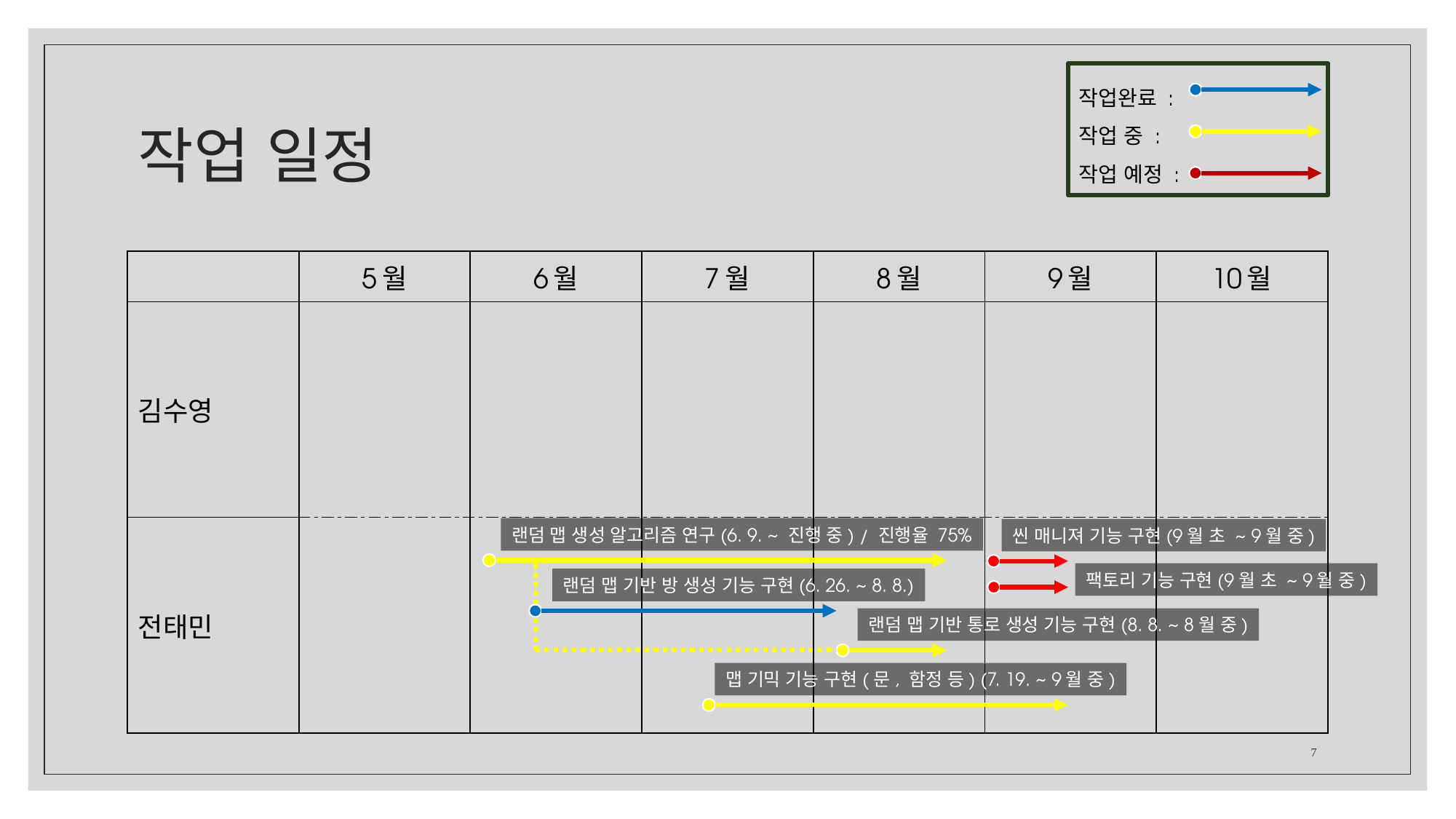

작업완료 :
작업 중 :
작업 예정 :

# 작업 일정
|  | 5월 | 6월 | 7월 | 8월 | 9월 | 10월 |
| --- | --- | --- | --- | --- | --- | --- |
| 김수영 |  |  |  |  |  |  |
| 전태민 |  |  |  |  |  |  |
랜덤 맵 생성 알고리즘 연구(6. 9. ~ 진행 중) / 진행율 75%

씬 매니져 기능 구현(9월 초 ~ 9월 중)

팩토리 기능 구현(9월 초 ~ 9월 중)

랜덤 맵 기반 방 생성 기능 구현(6. 26. ~ 8. 8.)

랜덤 맵 기반 통로 생성 기능 구현(8. 8. ~ 8월 중)

맵 기믹 기능 구현(문, 함정 등) (7. 19. ~ 9월 중)

7